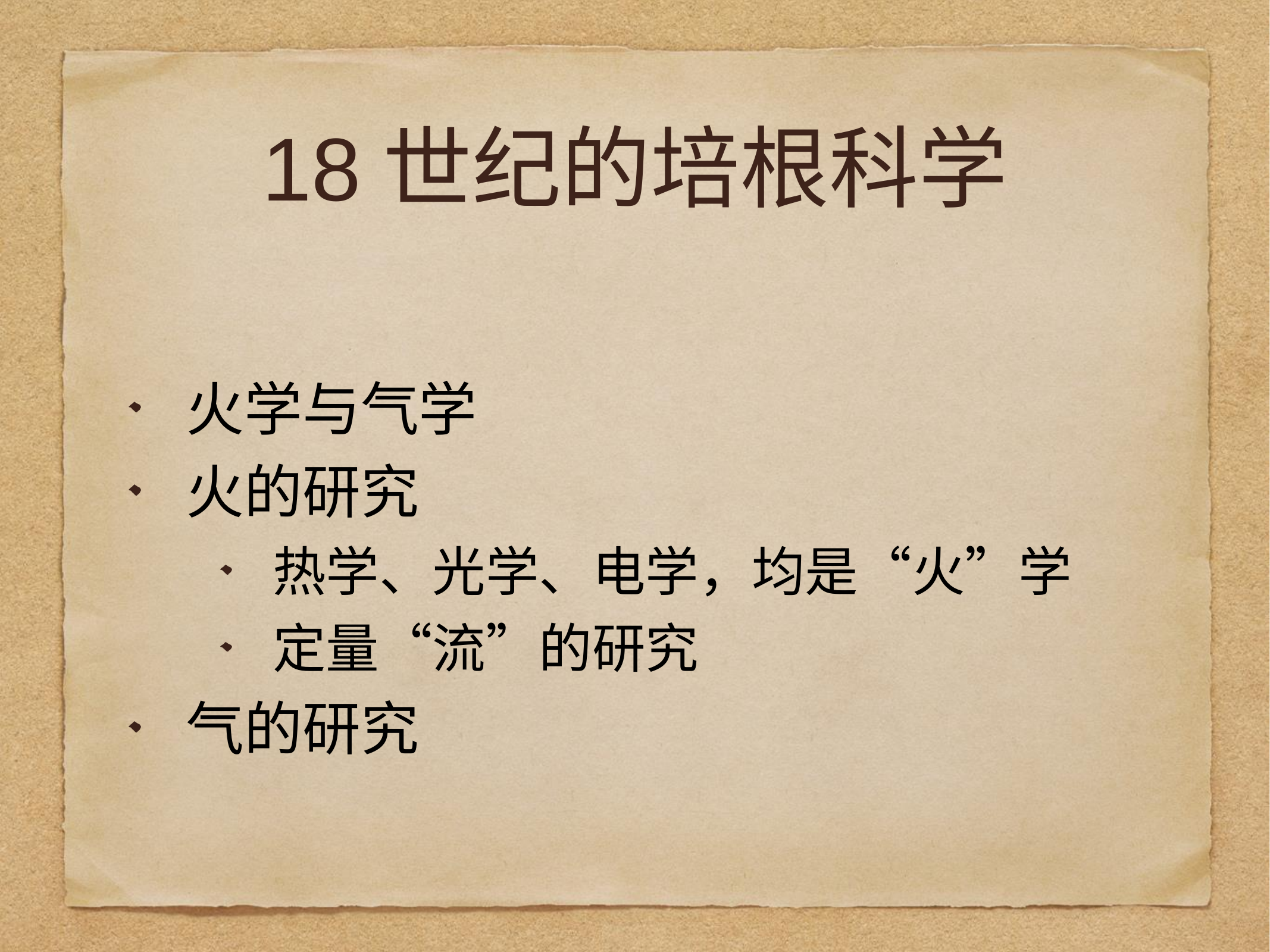

# 18世纪的培根科学
火学与气学
火的研究
热学、光学、电学，均是“火”学
定量“流”的研究
气的研究